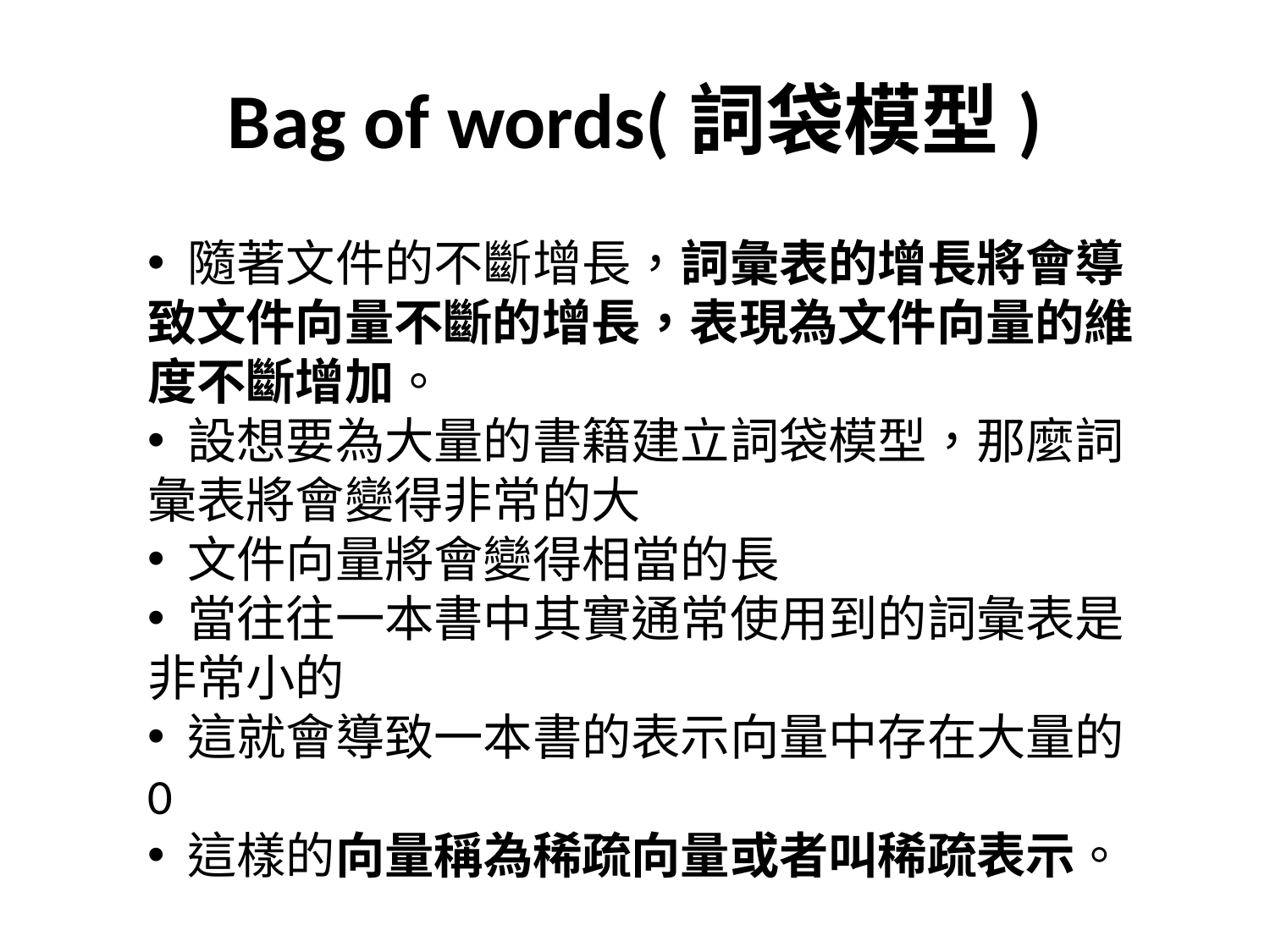

# Bag of words(詞袋模型)
 隨著文件的不斷增長，詞彙表的增長將會導致文件向量不斷的增長，表現為文件向量的維度不斷增加。
 設想要為大量的書籍建立詞袋模型，那麼詞彙表將會變得非常的大
 文件向量將會變得相當的長
 當往往一本書中其實通常使用到的詞彙表是非常小的
 這就會導致一本書的表示向量中存在大量的0
 這樣的向量稱為稀疏向量或者叫稀疏表示。